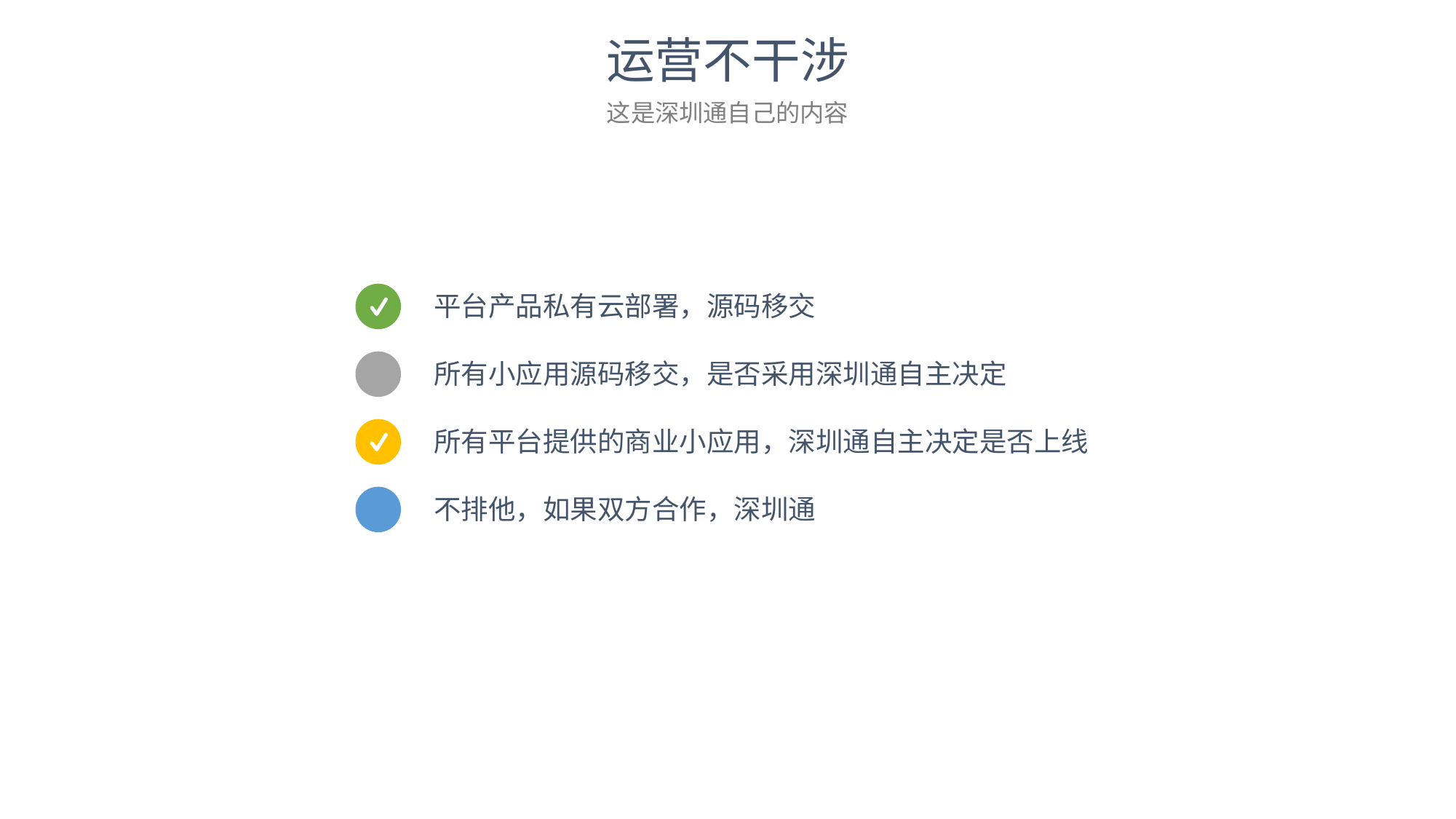

运营不干涉
这是深圳通自己的内容

平台产品私有云部署，源码移交

所有小应用源码移交，是否采用深圳通自主决定

所有平台提供的商业小应用，深圳通自主决定是否上线

不排他，如果双方合作，深圳通